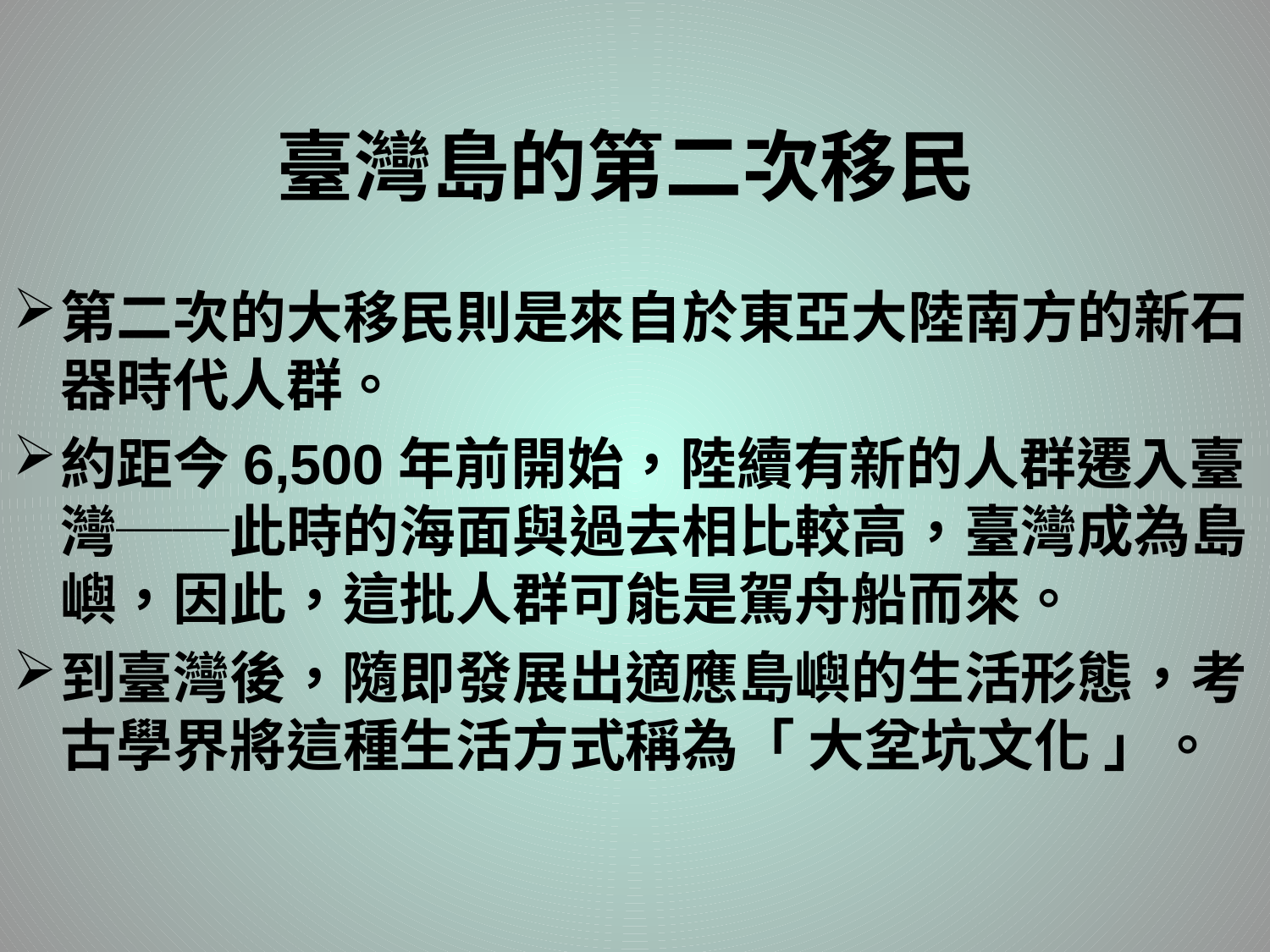

# 臺灣島的第二次移民
第二次的大移民則是來自於東亞大陸南方的新石器時代人群。
約距今6,500年前開始，陸續有新的人群遷入臺灣──此時的海面與過去相比較高，臺灣成為島嶼，因此，這批人群可能是駕舟船而來。
到臺灣後，隨即發展出適應島嶼的生活形態，考古學界將這種生活方式稱為「 大坌坑文化 」。